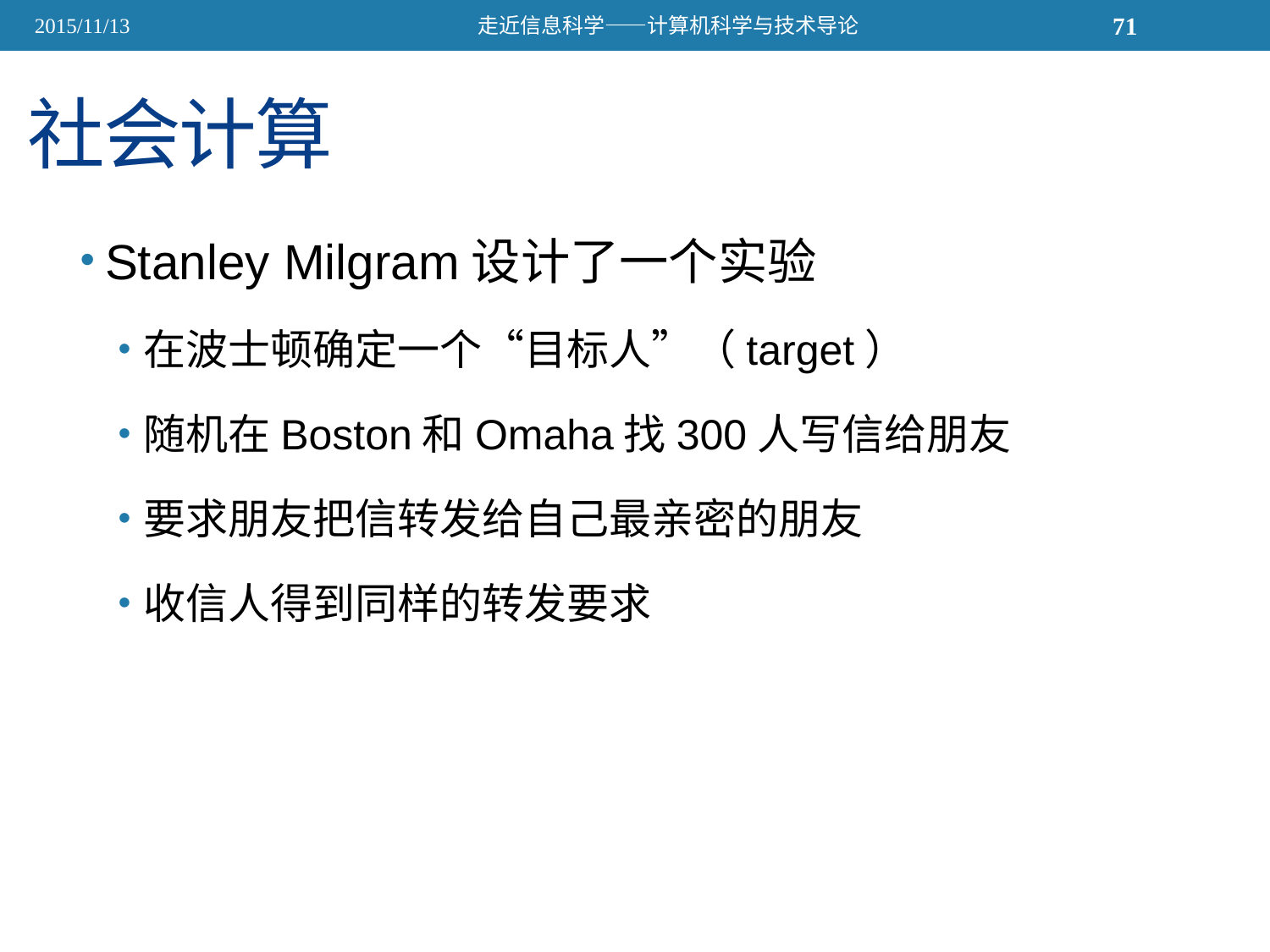

2015/11/13
走近信息科学——计算机科学与技术导论
71
# 社会计算
Stanley Milgram设计了一个实验
在波士顿确定一个“目标人”（target）
随机在Boston和Omaha找300人写信给朋友
要求朋友把信转发给自己最亲密的朋友
收信人得到同样的转发要求